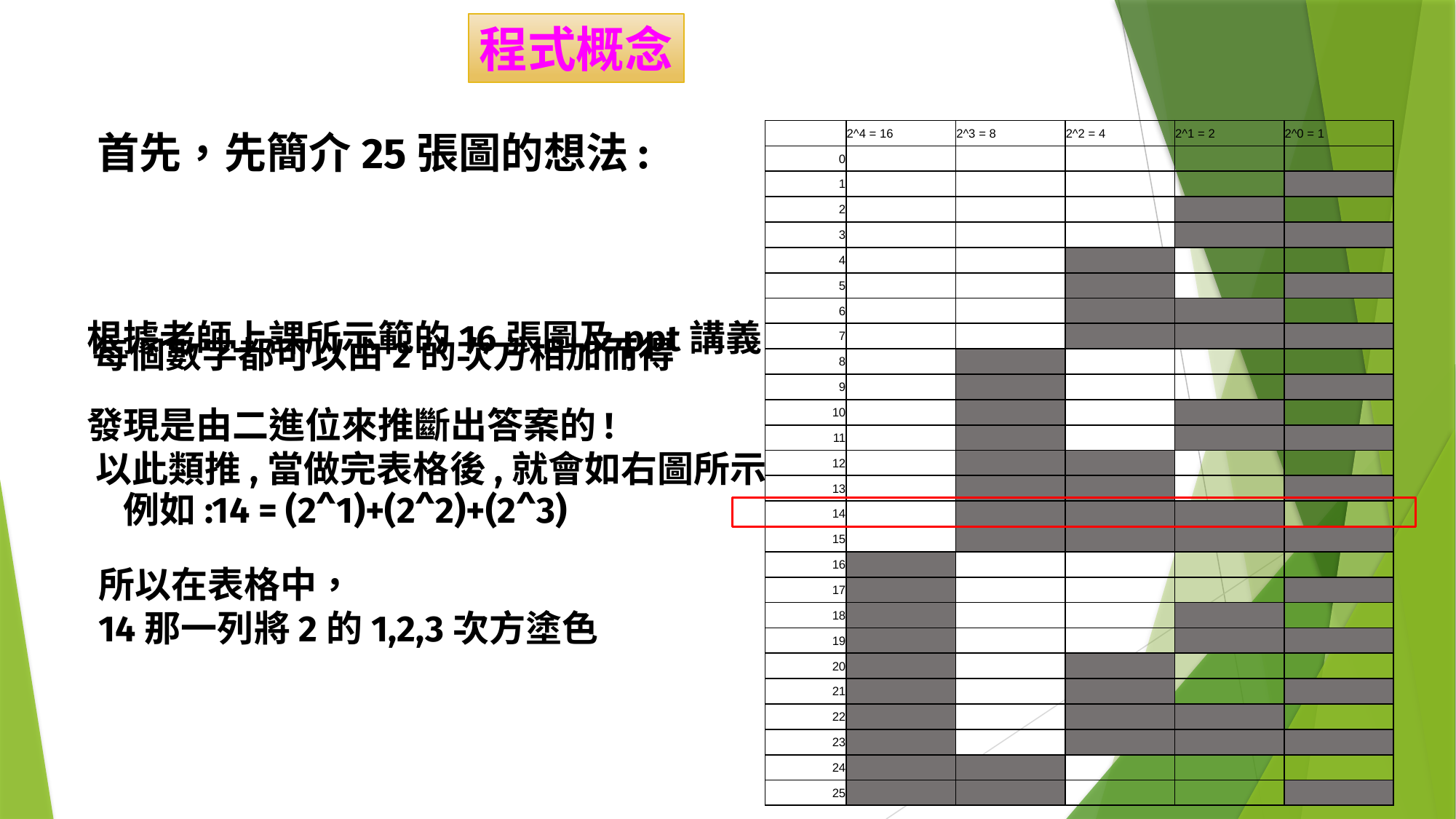

程式概念
首先，先簡介25張圖的想法:
|  | 2^4 = 16 | 2^3 = 8 | 2^2 = 4 | 2^1 = 2 | 2^0 = 1 |
| --- | --- | --- | --- | --- | --- |
| 0 |  |  |  |  |  |
| 1 |  |  |  |  |  |
| 2 |  |  |  |  |  |
| 3 |  |  |  |  |  |
| 4 |  |  |  |  |  |
| 5 |  |  |  |  |  |
| 6 |  |  |  |  |  |
| 7 |  |  |  |  |  |
| 8 |  |  |  |  |  |
| 9 |  |  |  |  |  |
| 10 |  |  |  |  |  |
| 11 |  |  |  |  |  |
| 12 |  |  |  |  |  |
| 13 |  |  |  |  |  |
| 14 |  |  |  |  |  |
| 15 |  |  |  |  |  |
| 16 |  |  |  |  |  |
| 17 |  |  |  |  |  |
| 18 |  |  |  |  |  |
| 19 |  |  |  |  |  |
| 20 |  |  |  |  |  |
| 21 |  |  |  |  |  |
| 22 |  |  |  |  |  |
| 23 |  |  |  |  |  |
| 24 |  |  |  |  |  |
| 25 |  |  |  |  |  |
根據老師上課所示範的16張圖及ppt講義

發現是由二進位來推斷出答案的!
每個數字都可以由2的次方相加而得
以此類推,當做完表格後,就會如右圖所示
例如:14 = (2^1)+(2^2)+(2^3)

所以在表格中，
14那一列將2的1,2,3次方塗色